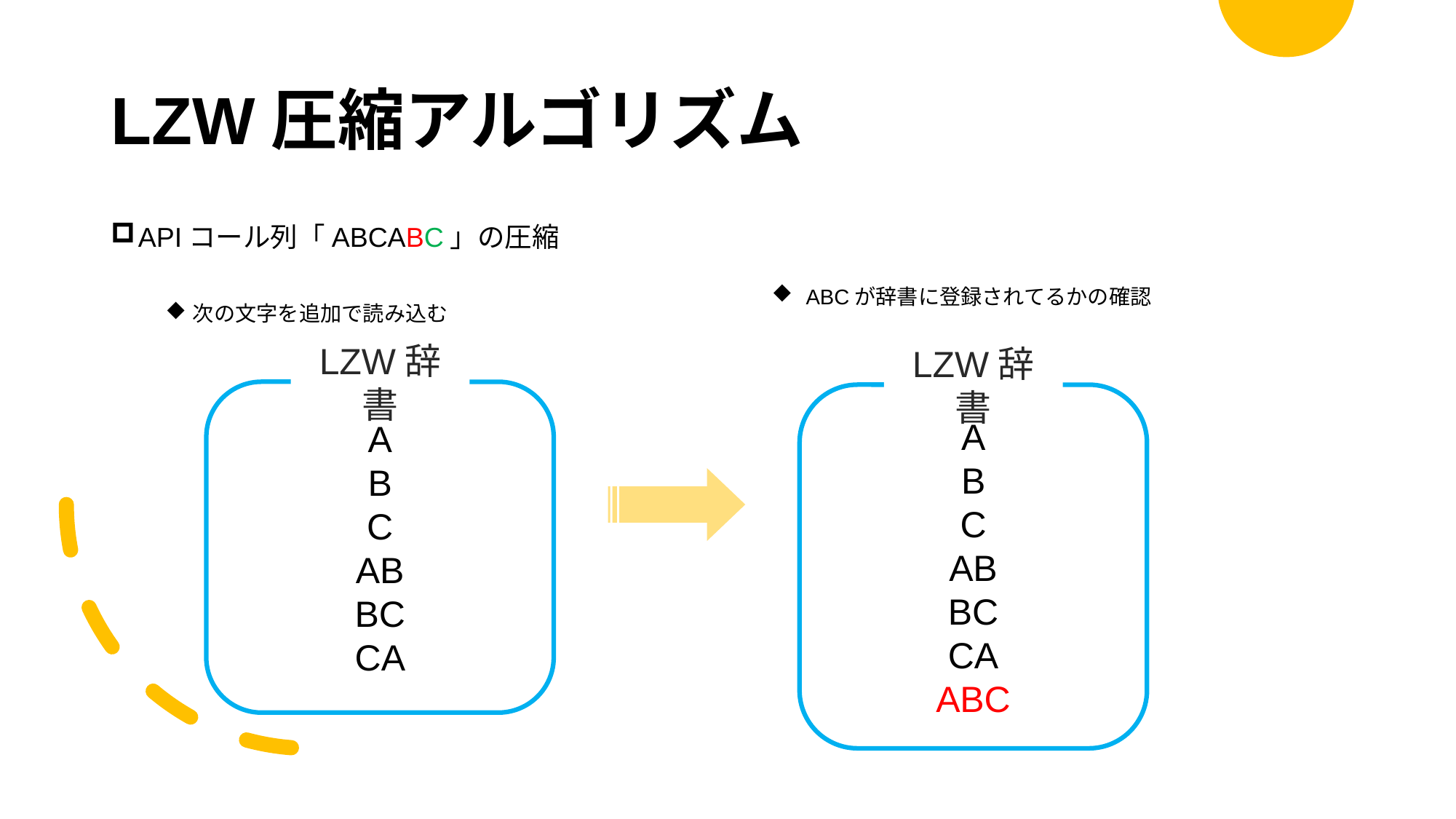

# LZW圧縮アルゴリズム
APIコール列「ABCABC」の圧縮

次の文字を追加で読み込む

ABCが辞書に登録されてるかの確認
LZW辞書
A
B
C
AB
BC
CA
LZW辞書
A
B
C
AB
BC
CA
ABC